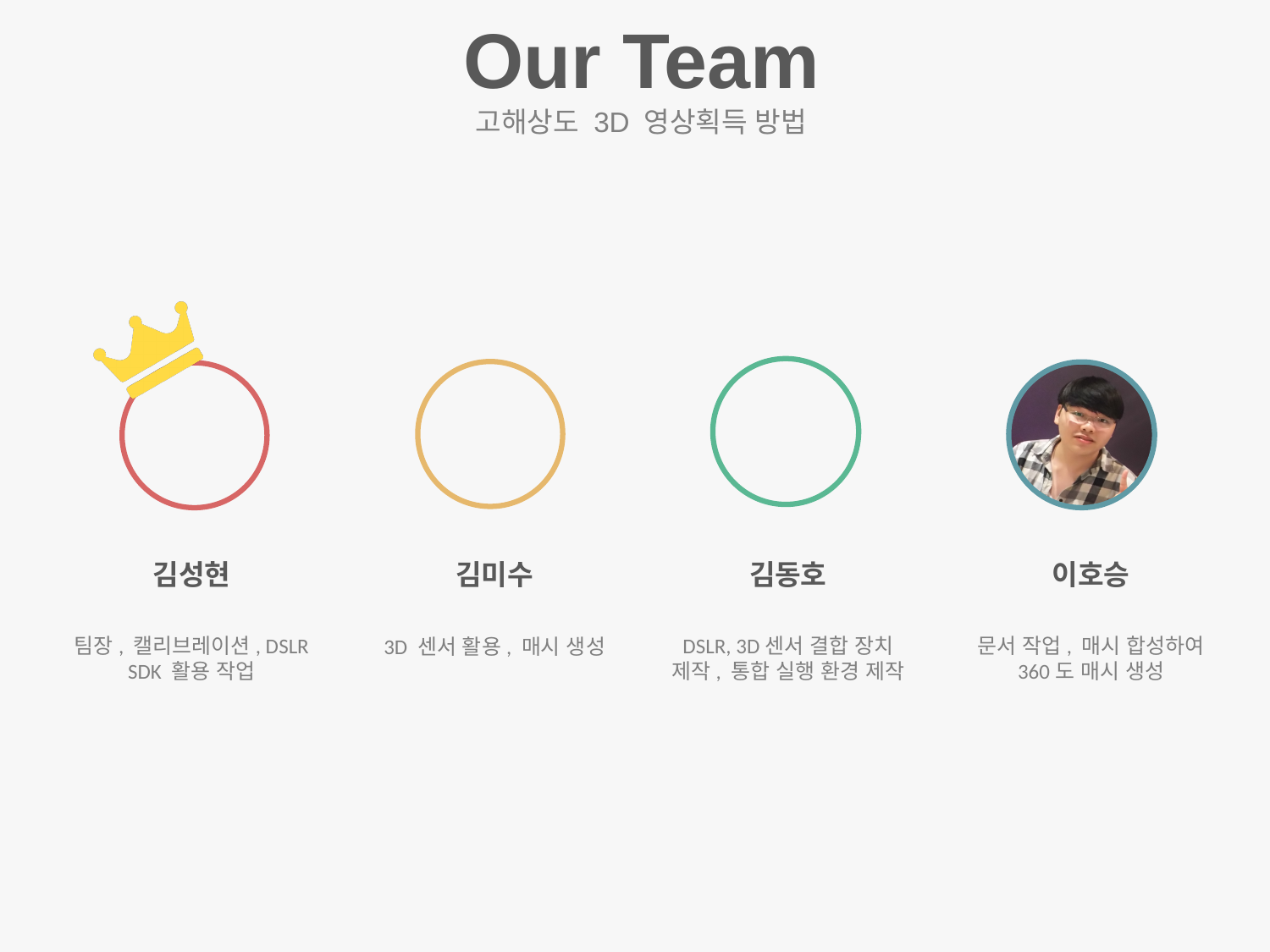

Our Team
고해상도 3D 영상획득 방법
김성현
팀장, 캘리브레이션, DSLR SDK 활용 작업
김미수
3D 센서 활용, 매시 생성
김동호
DSLR, 3D센서 결합 장치
제작, 통합 실행 환경 제작
이호승
문서 작업, 매시 합성하여 360도 매시 생성